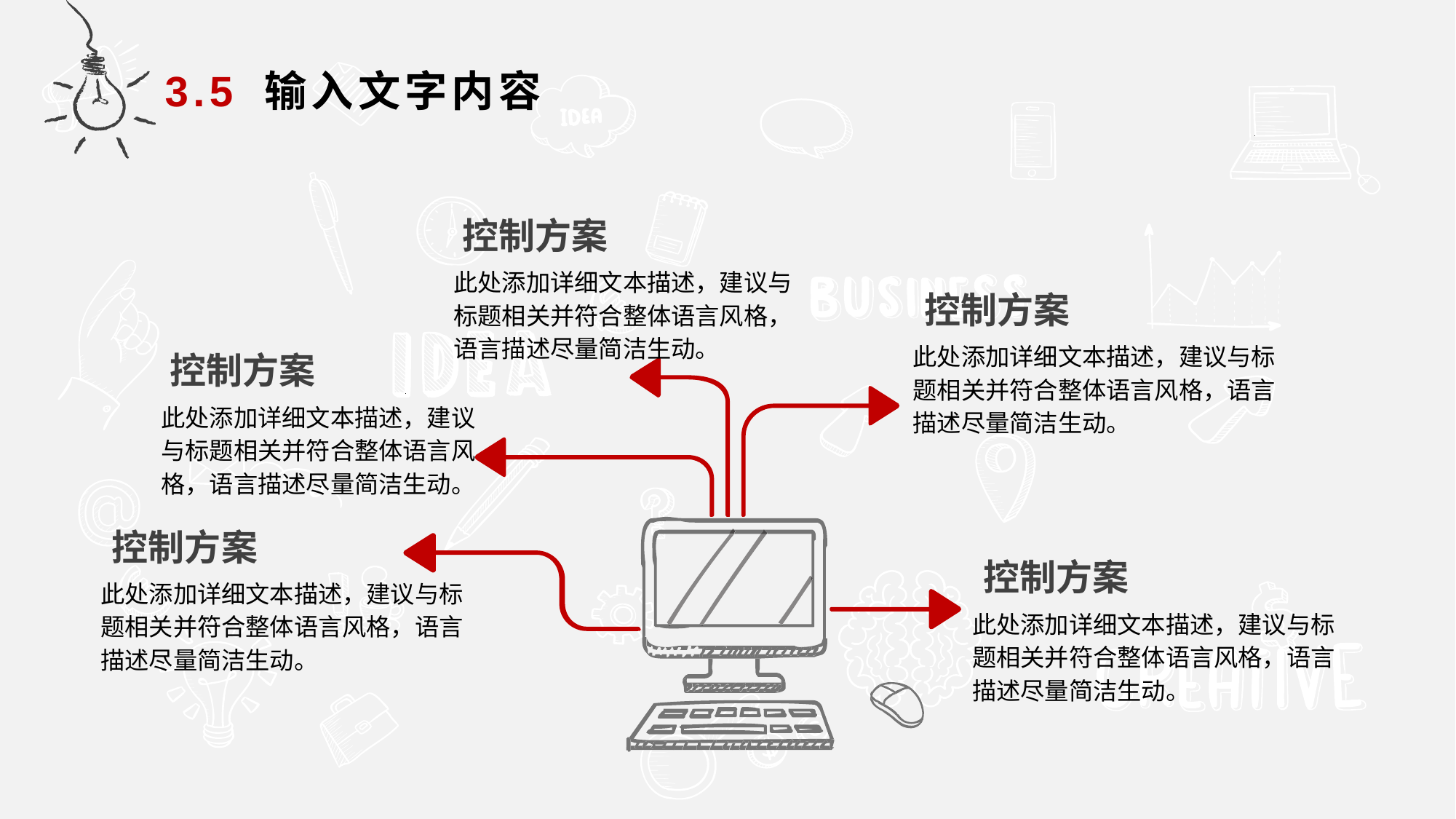

3.5 输入文字内容
控制方案
此处添加详细文本描述，建议与标题相关并符合整体语言风格，语言描述尽量简洁生动。
控制方案
此处添加详细文本描述，建议与标题相关并符合整体语言风格，语言描述尽量简洁生动。
控制方案
此处添加详细文本描述，建议与标题相关并符合整体语言风格，语言描述尽量简洁生动。

控制方案
此处添加详细文本描述，建议与标题相关并符合整体语言风格，语言描述尽量简洁生动。

控制方案
此处添加详细文本描述，建议与标题相关并符合整体语言风格，语言描述尽量简洁生动。